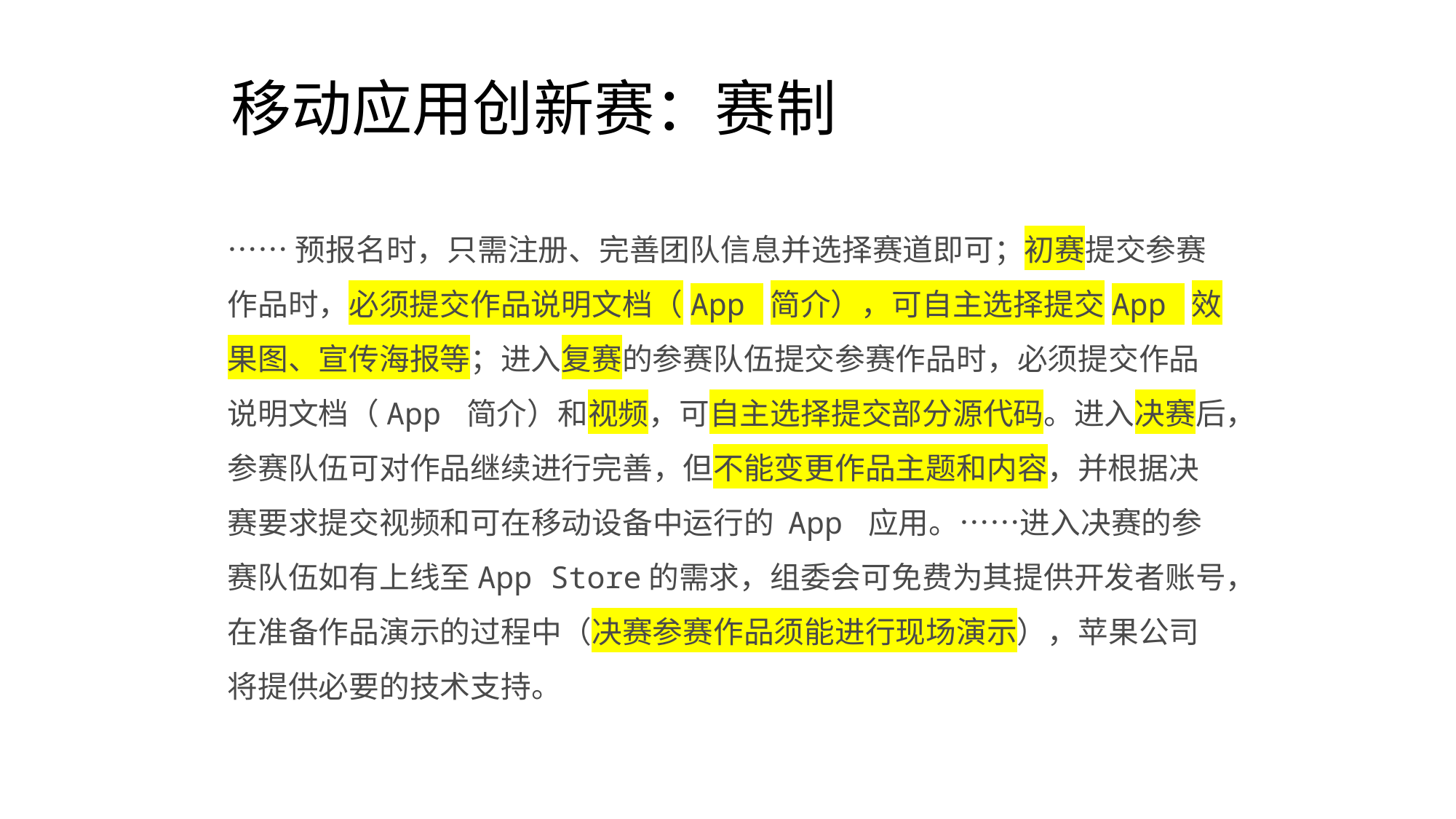

移动应用创新赛：赛制
……预报名时，只需注册、完善团队信息并选择赛道即可；初赛提交参赛作品时，必须提交作品说明文档（App 简介），可自主选择提交App 效果图、宣传海报等；进入复赛的参赛队伍提交参赛作品时，必须提交作品说明文档（App 简介）和视频，可自主选择提交部分源代码。进入决赛后，参赛队伍可对作品继续进行完善，但不能变更作品主题和内容，并根据决赛要求提交视频和可在移动设备中运行的 App 应用。……进入决赛的参赛队伍如有上线至App Store的需求，组委会可免费为其提供开发者账号，在准备作品演示的过程中（决赛参赛作品须能进行现场演示），苹果公司将提供必要的技术支持。